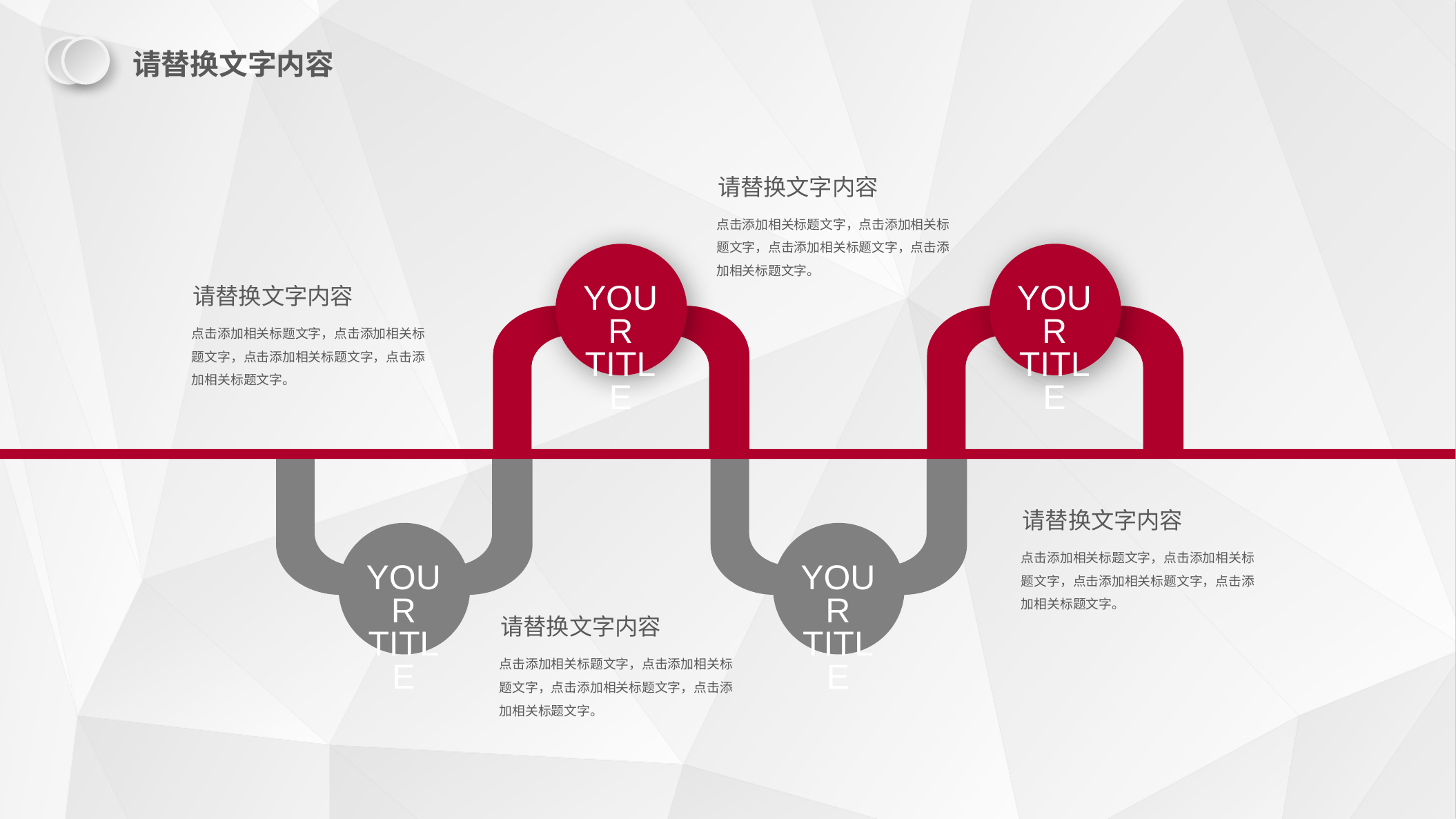

请替换文字内容
请替换文字内容
点击添加相关标题文字，点击添加相关标题文字，点击添加相关标题文字，点击添加相关标题文字。

请替换文字内容
YOUR TITLE
YOUR TITLE

点击添加相关标题文字，点击添加相关标题文字，点击添加相关标题文字，点击添加相关标题文字。

请替换文字内容

点击添加相关标题文字，点击添加相关标题文字，点击添加相关标题文字，点击添加相关标题文字。
YOUR TITLE
YOUR TITLE
请替换文字内容
点击添加相关标题文字，点击添加相关标题文字，点击添加相关标题文字，点击添加相关标题文字。